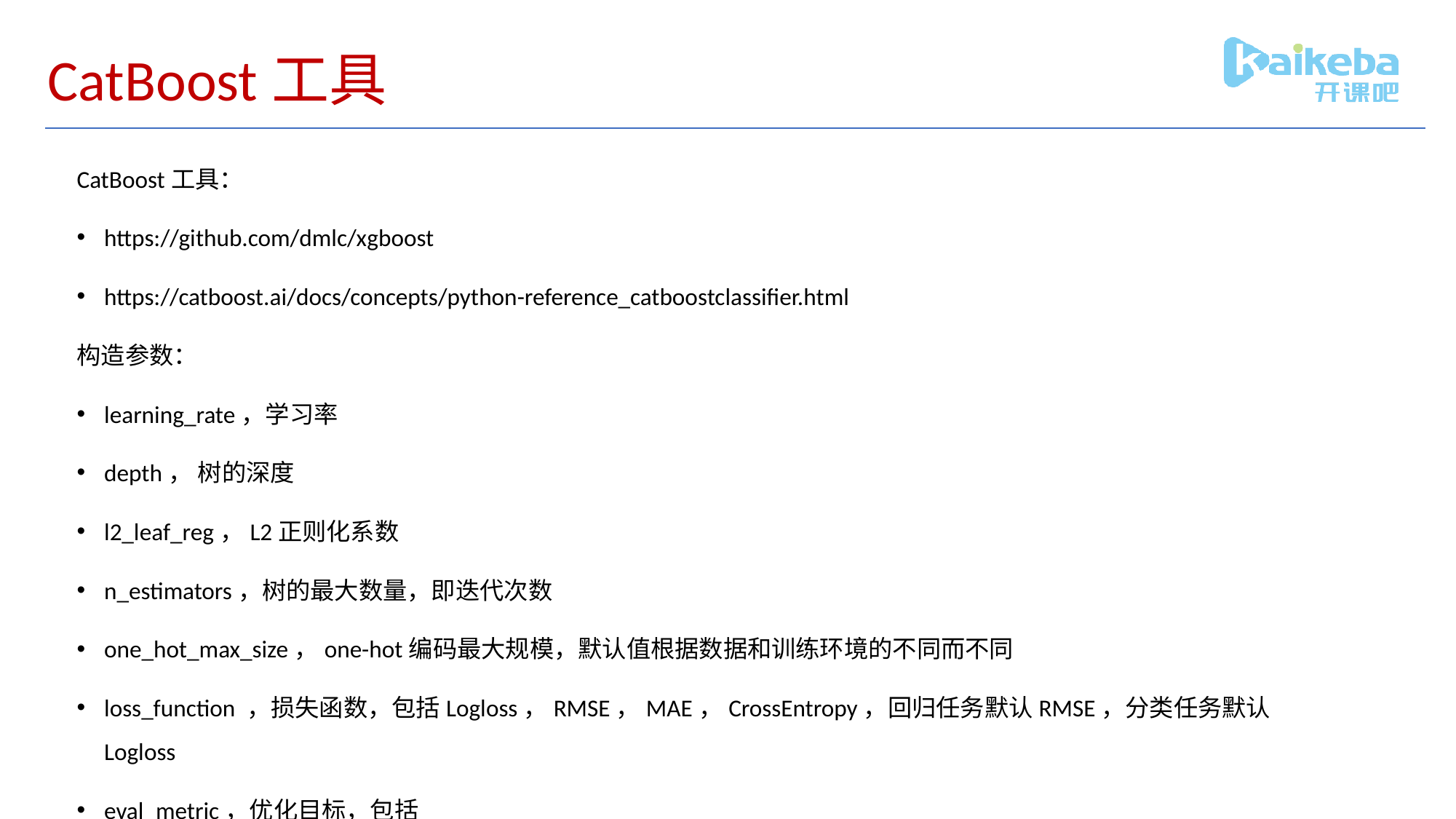

# CatBoost工具
CatBoost工具：
https://github.com/dmlc/xgboost
https://catboost.ai/docs/concepts/python-reference_catboostclassifier.html
构造参数：
learning_rate，学习率
depth， 树的深度
l2_leaf_reg，L2正则化系数
n_estimators，树的最大数量，即迭代次数
one_hot_max_size，one-hot编码最大规模，默认值根据数据和训练环境的不同而不同
loss_function ，损失函数，包括Logloss，RMSE，MAE，CrossEntropy，回归任务默认RMSE，分类任务默认Logloss
eval_metric，优化目标，包括RMSE，Logloss，MAE，CrossEntropy，Recall，Precision，F1，Accuracy，AUC，R2